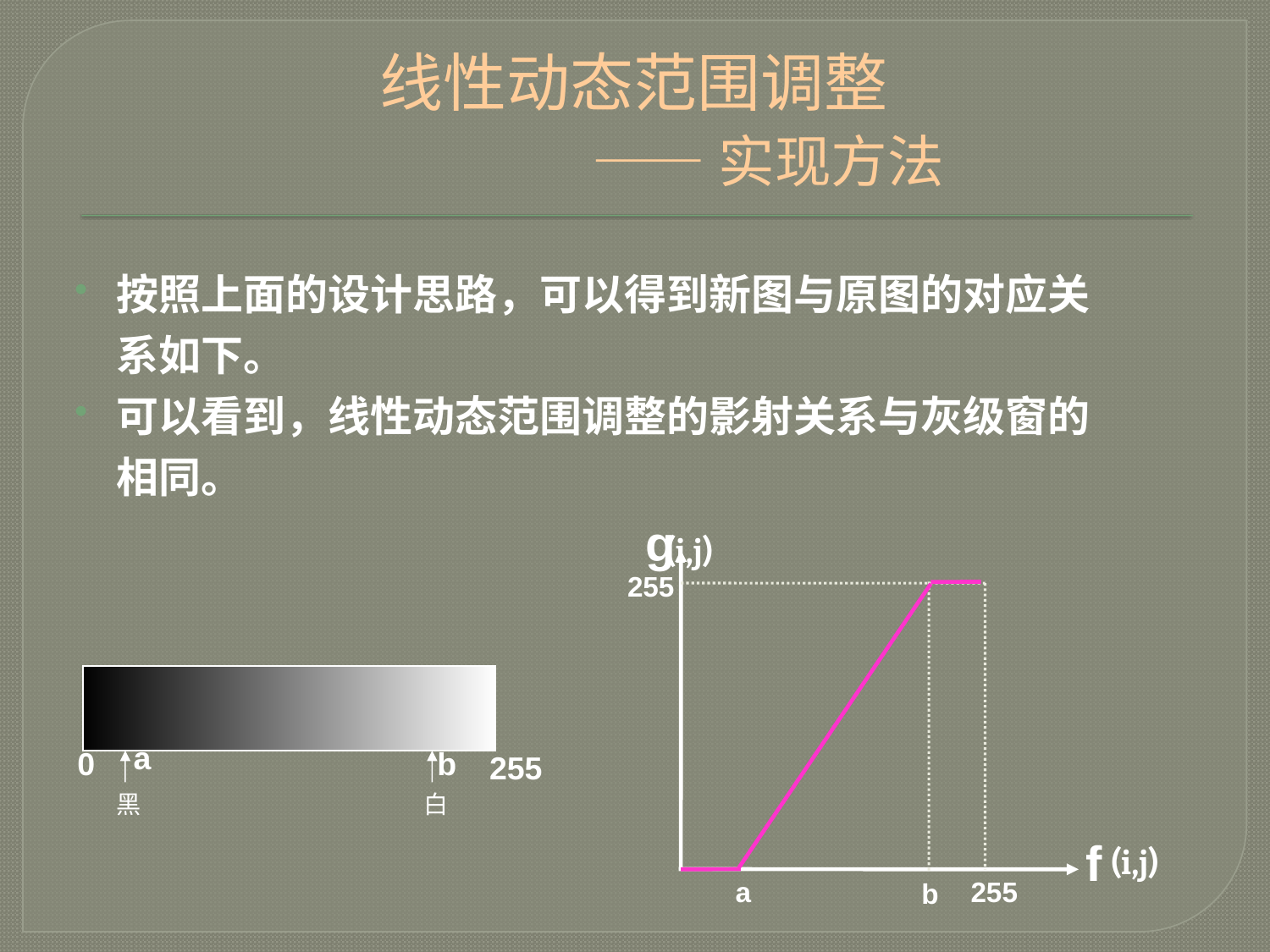

# 线性动态范围调整 —— 实现方法
按照上面的设计思路，可以得到新图与原图的对应关系如下。
可以看到，线性动态范围调整的影射关系与灰级窗的相同。
g

255

f
a
255

b
(i,j)
(i,j)

黑
白
a
0
b
255